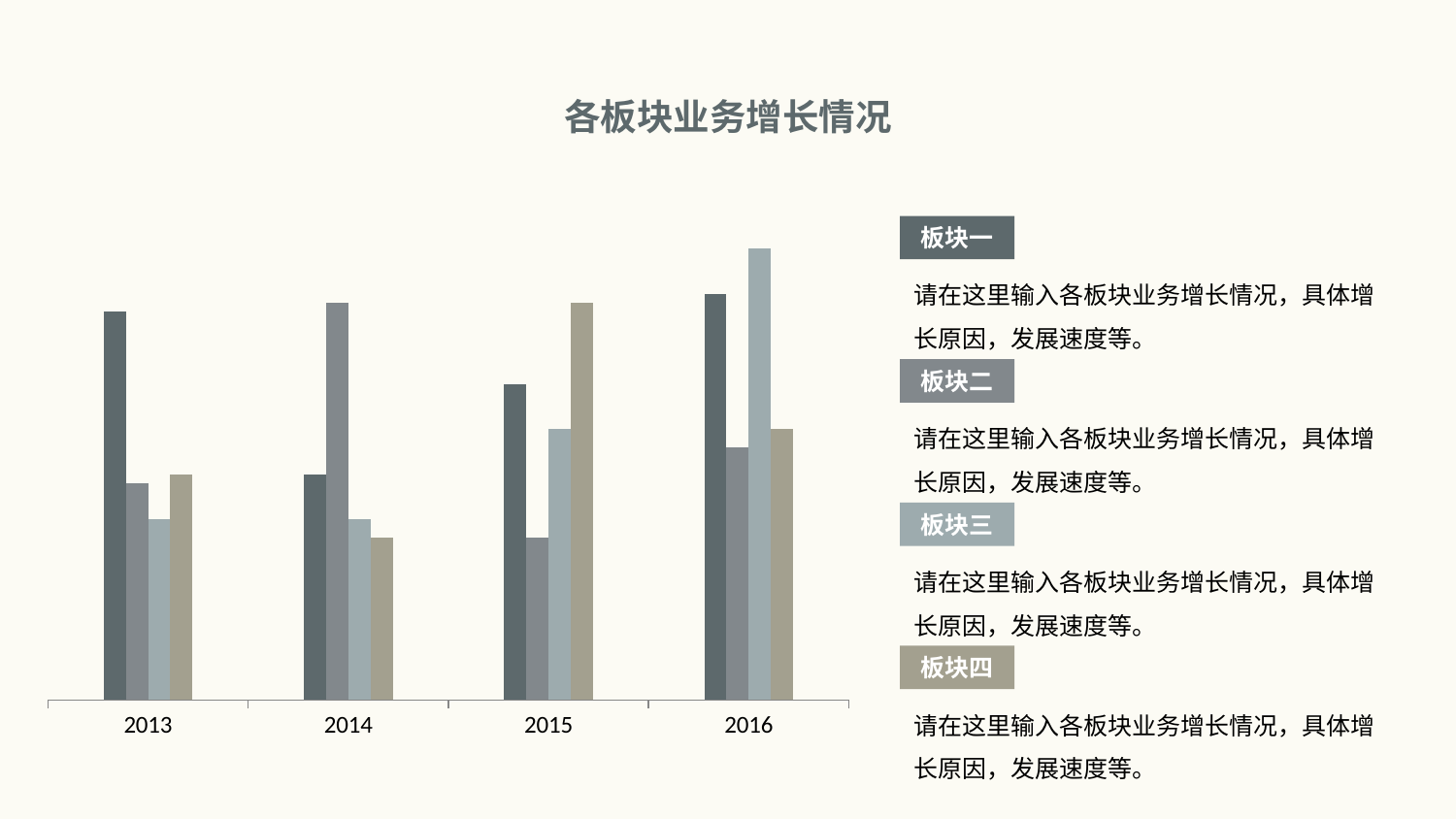

各板块业务增长情况

### Chart

| Category | 系列 1 | 系列 2 | 系列 3 | 系列 4 |
|---|---|---|---|---|
| 2013 | 4.3 | 2.4 | 2.0 | 2.5 |
| 2014 | 2.5 | 4.4 | 2.0 | 1.8 |
| 2015 | 3.5 | 1.8 | 3.0 | 4.4 |
| 2016 | 4.5 | 2.8 | 5.0 | 3.0 |
板块一
请在这里输入各板块业务增长情况，具体增长原因，发展速度等。
板块二
请在这里输入各板块业务增长情况，具体增长原因，发展速度等。
板块三
请在这里输入各板块业务增长情况，具体增长原因，发展速度等。
板块四
请在这里输入各板块业务增长情况，具体增长原因，发展速度等。